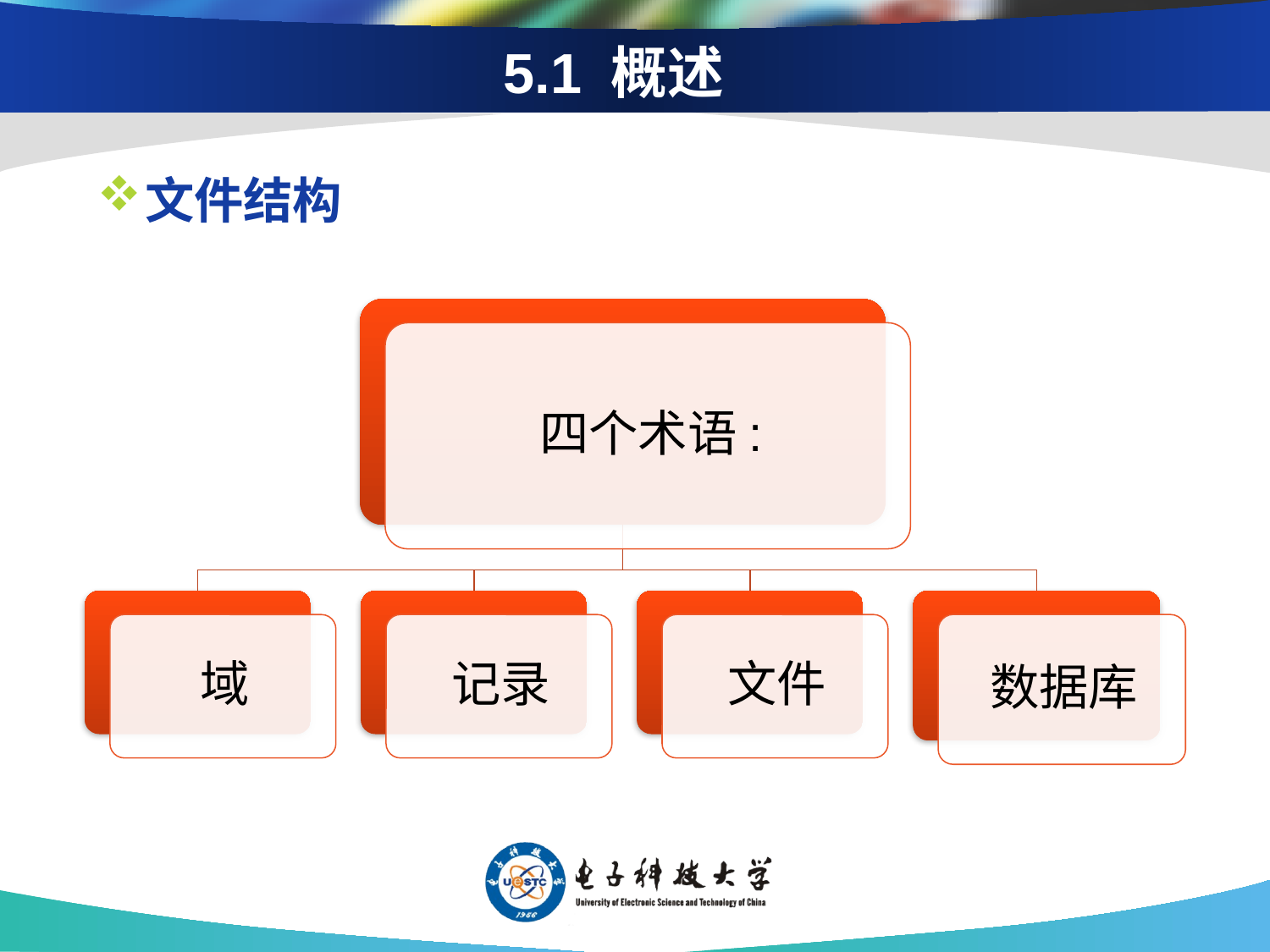

# 5.1 概述
文件结构
四个术语:
域
记录
文件
数据库